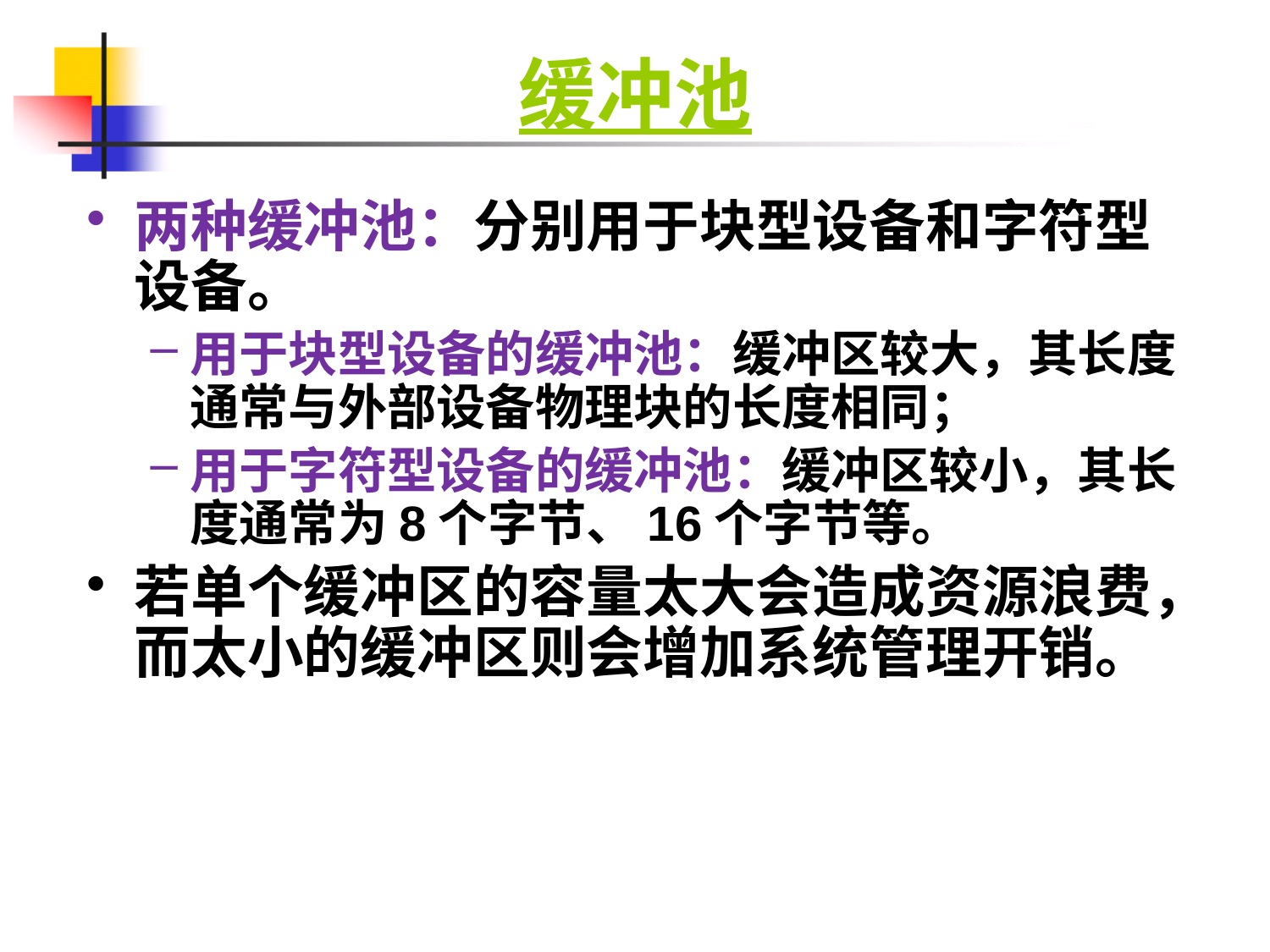

# 缓冲池
两种缓冲池：分别用于块型设备和字符型设备。
用于块型设备的缓冲池：缓冲区较大，其长度通常与外部设备物理块的长度相同；
用于字符型设备的缓冲池：缓冲区较小，其长度通常为8个字节、16个字节等。
若单个缓冲区的容量太大会造成资源浪费，而太小的缓冲区则会增加系统管理开销。